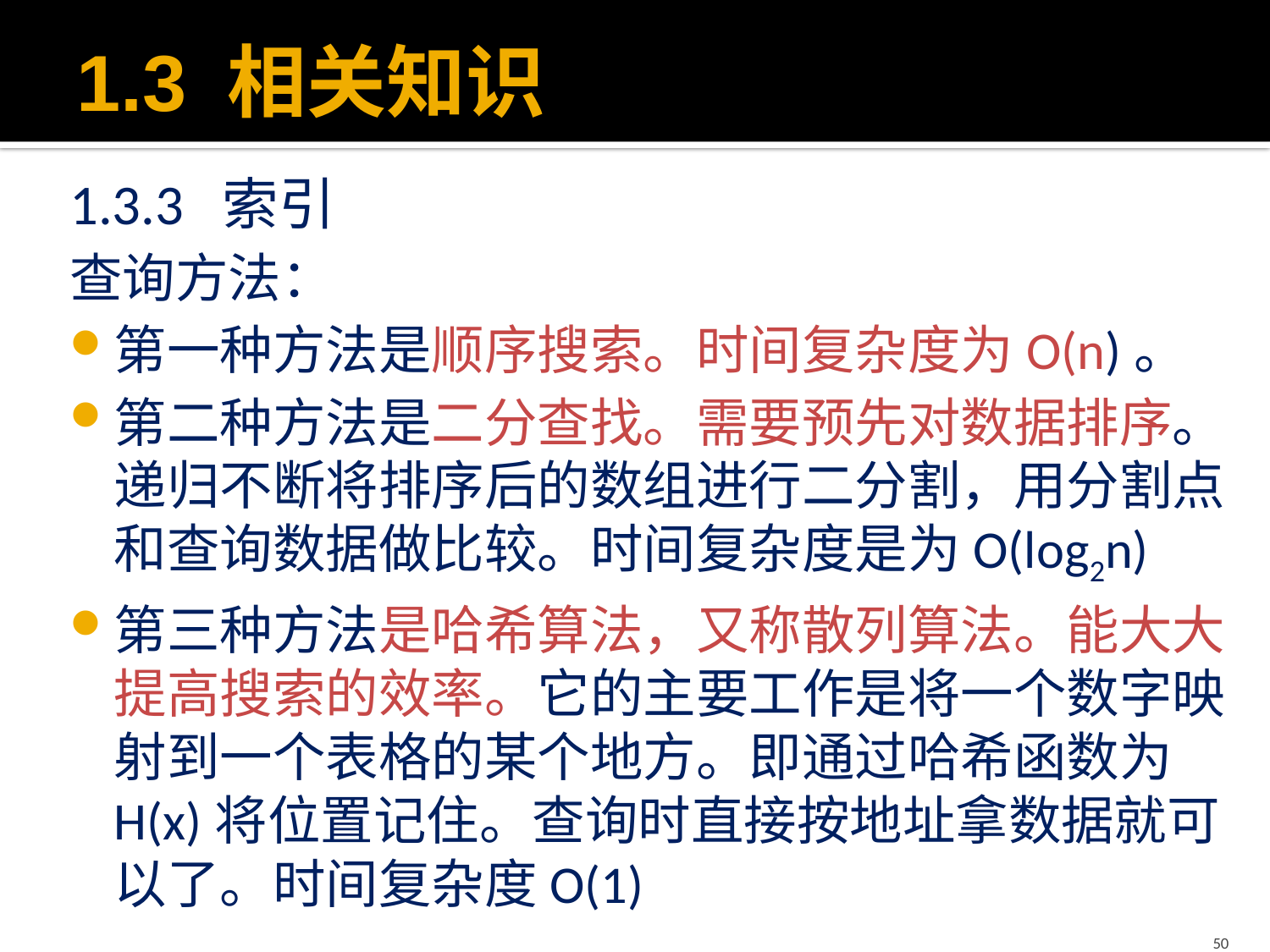

# 1.3 相关知识
1.3.3  索引
查询方法：
第一种方法是顺序搜索。时间复杂度为O(n)。
第二种方法是二分查找。需要预先对数据排序。递归不断将排序后的数组进行二分割，用分割点和查询数据做比较。时间复杂度是为O(log2n)
第三种方法是哈希算法，又称散列算法。能大大提高搜索的效率。它的主要工作是将一个数字映射到一个表格的某个地方。即通过哈希函数为H(x)将位置记住。查询时直接按地址拿数据就可以了。时间复杂度O(1)

50